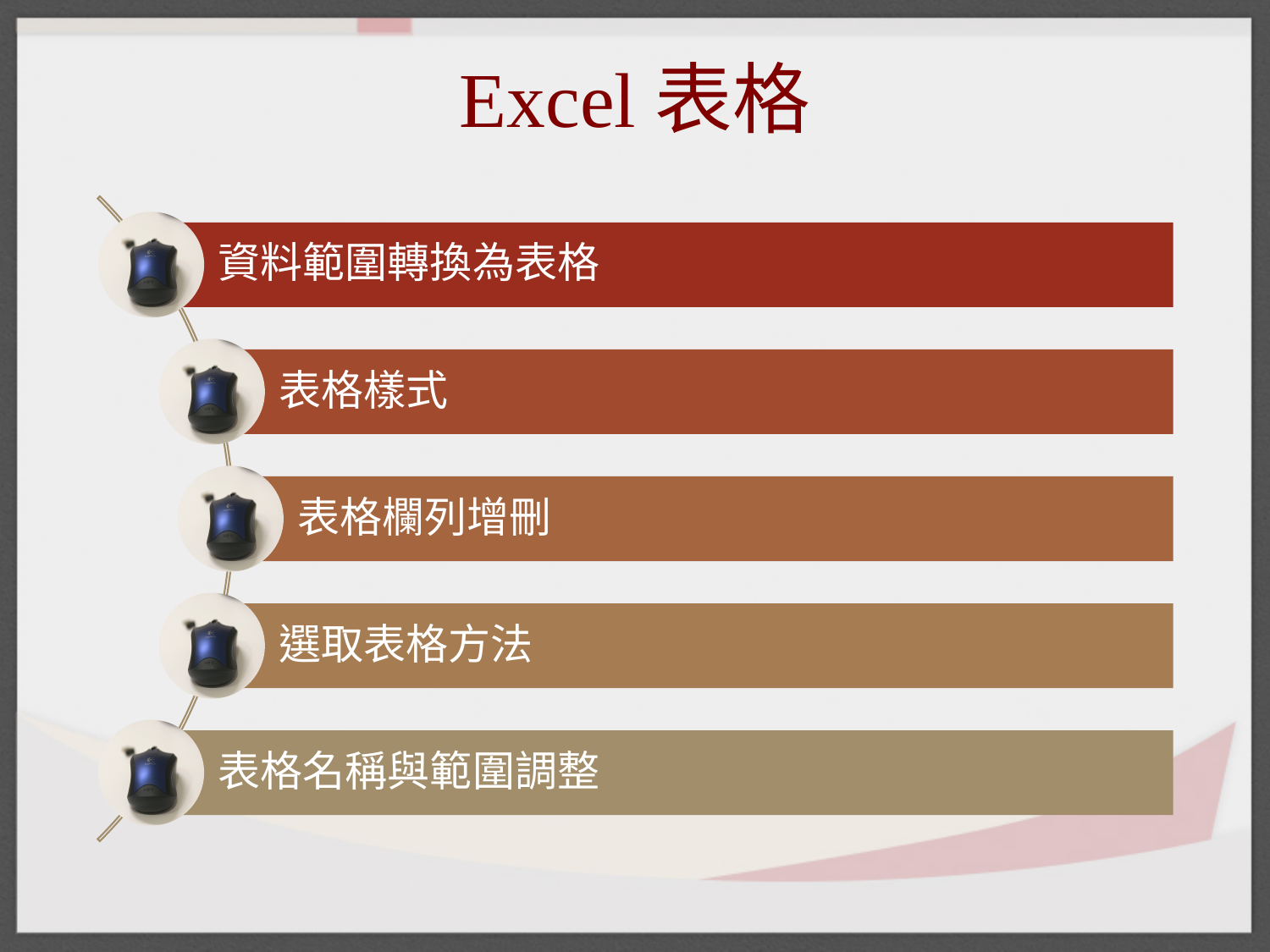

# Excel表格
資料範圍轉換為表格
表格樣式
表格欄列增刪
選取表格方法
表格名稱與範圍調整